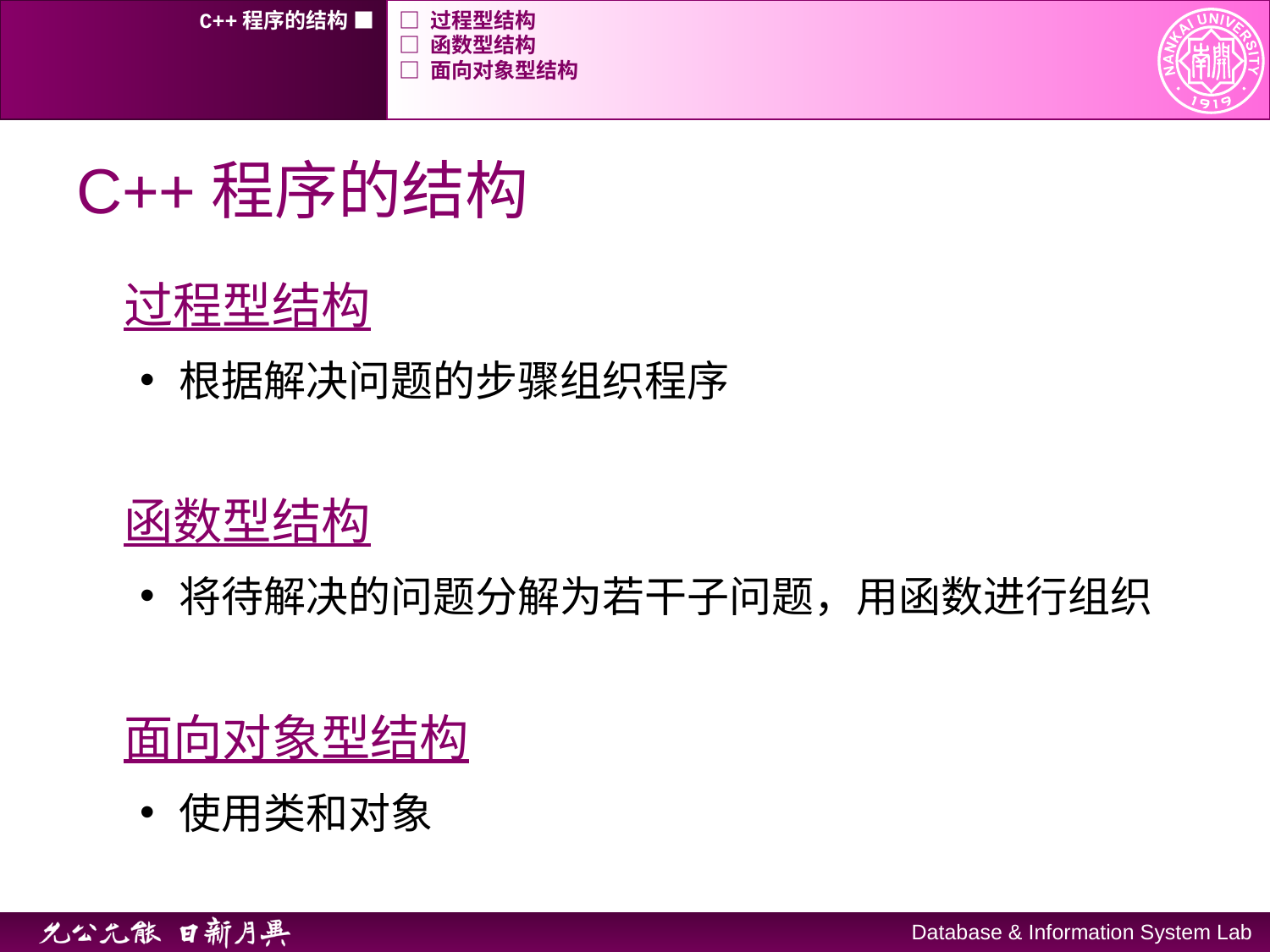

C++程序的结构 ■
□ 过程型结构
□ 函数型结构
□ 面向对象型结构
# C++程序的结构
过程型结构
根据解决问题的步骤组织程序

函数型结构
将待解决的问题分解为若干子问题，用函数进行组织

面向对象型结构
使用类和对象